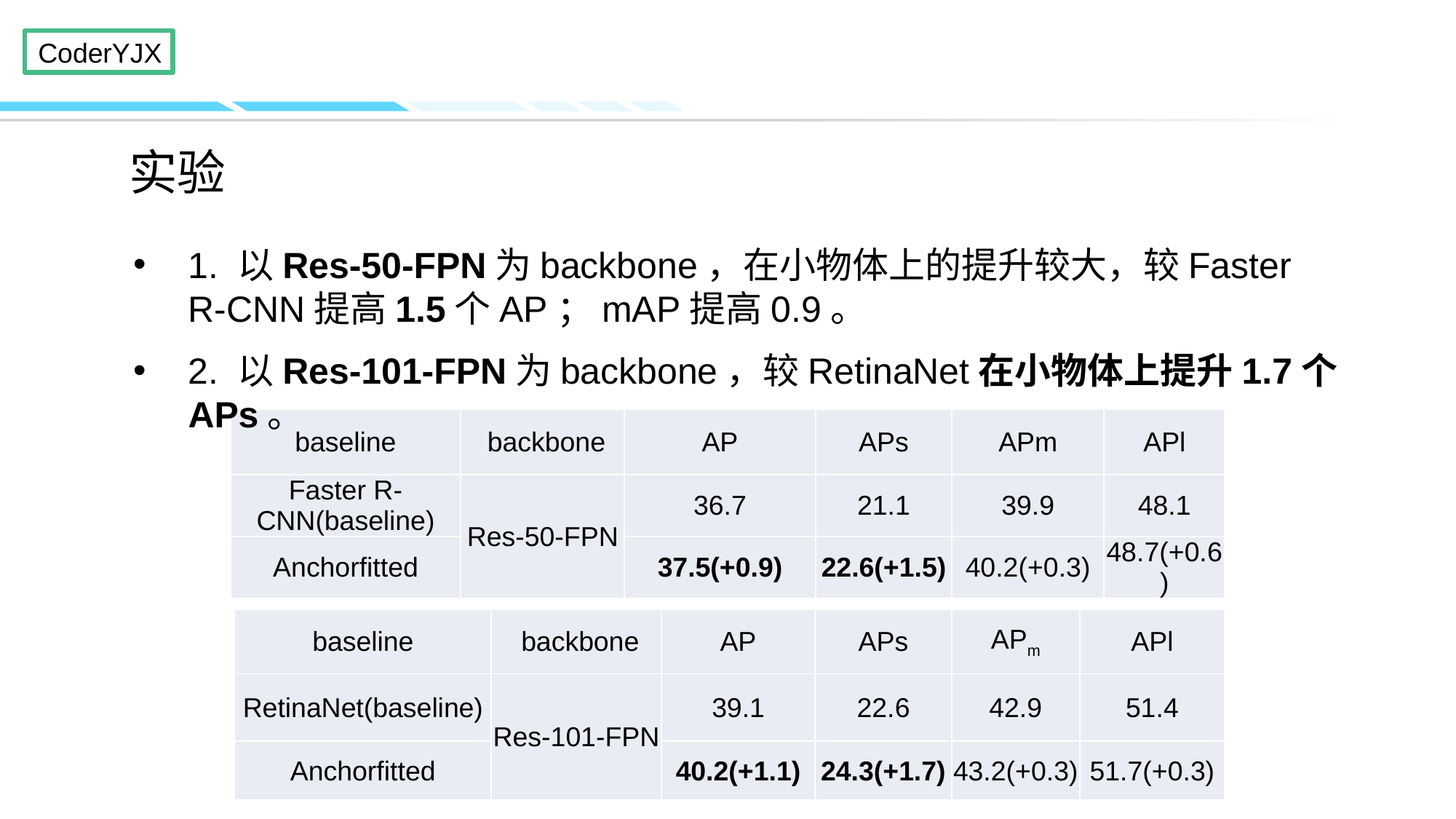

1. 以Res-50-FPN为backbone，在小物体上的提升较大，较Faster R-CNN提高1.5个AP；mAP提高0.9。
2. 以Res-101-FPN为backbone，较RetinaNet在小物体上提升1.7个APs。
| baseline | backbone | AP | APs | APm | APl |
| --- | --- | --- | --- | --- | --- |
| Faster R-CNN(baseline) | Res-50-FPN | 36.7 | 21.1 | 39.9 | 48.1 |
| Anchorfitted |  | 37.5(+0.9) | 22.6(+1.5) | 40.2(+0.3) | 48.7(+0.6) |
| baseline | backbone | AP | APs | APm | APl |
| --- | --- | --- | --- | --- | --- |
| RetinaNet(baseline) | Res-101-FPN | 39.1 | 22.6 | 42.9 | 51.4 |
| Anchorfitted |  | 40.2(+1.1) | 24.3(+1.7) | 43.2(+0.3) | 51.7(+0.3) |